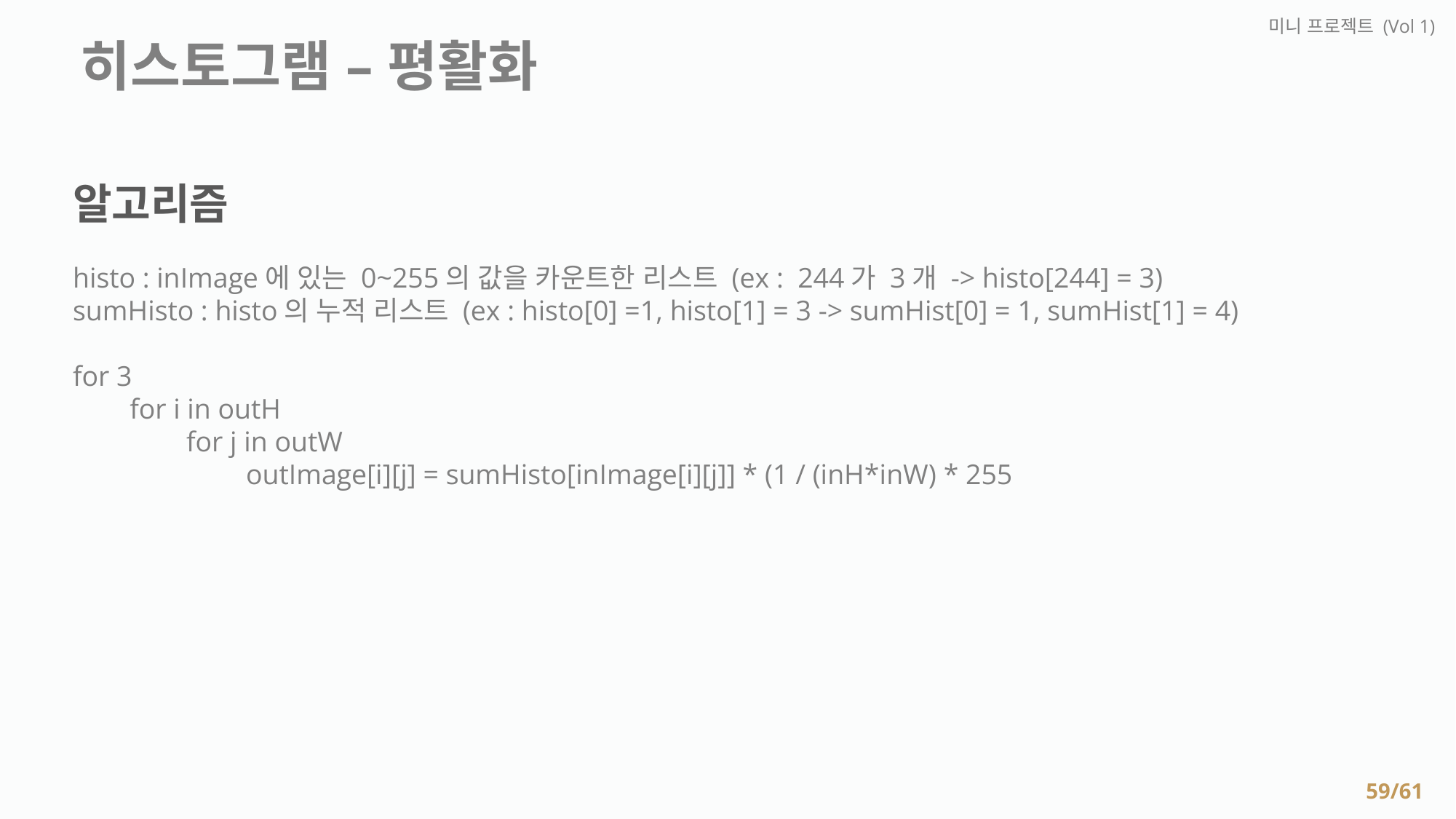

미니 프로젝트 (Vol 1)
    히스토그램 – 평활화
알고리즘

histo : inImage에 있는 0~255의 값을 카운트한 리스트 (ex :  244가 3개 -> histo[244] = 3)
sumHisto : histo의 누적 리스트 (ex : histo[0] =1, histo[1] = 3 -> sumHist[0] = 1, sumHist[1] = 4)

for 3
        for i in outH
                for j in outW
	         outImage[i][j] = sumHisto[inImage[i][j]] * (1 / (inH*inW) * 255
59/61